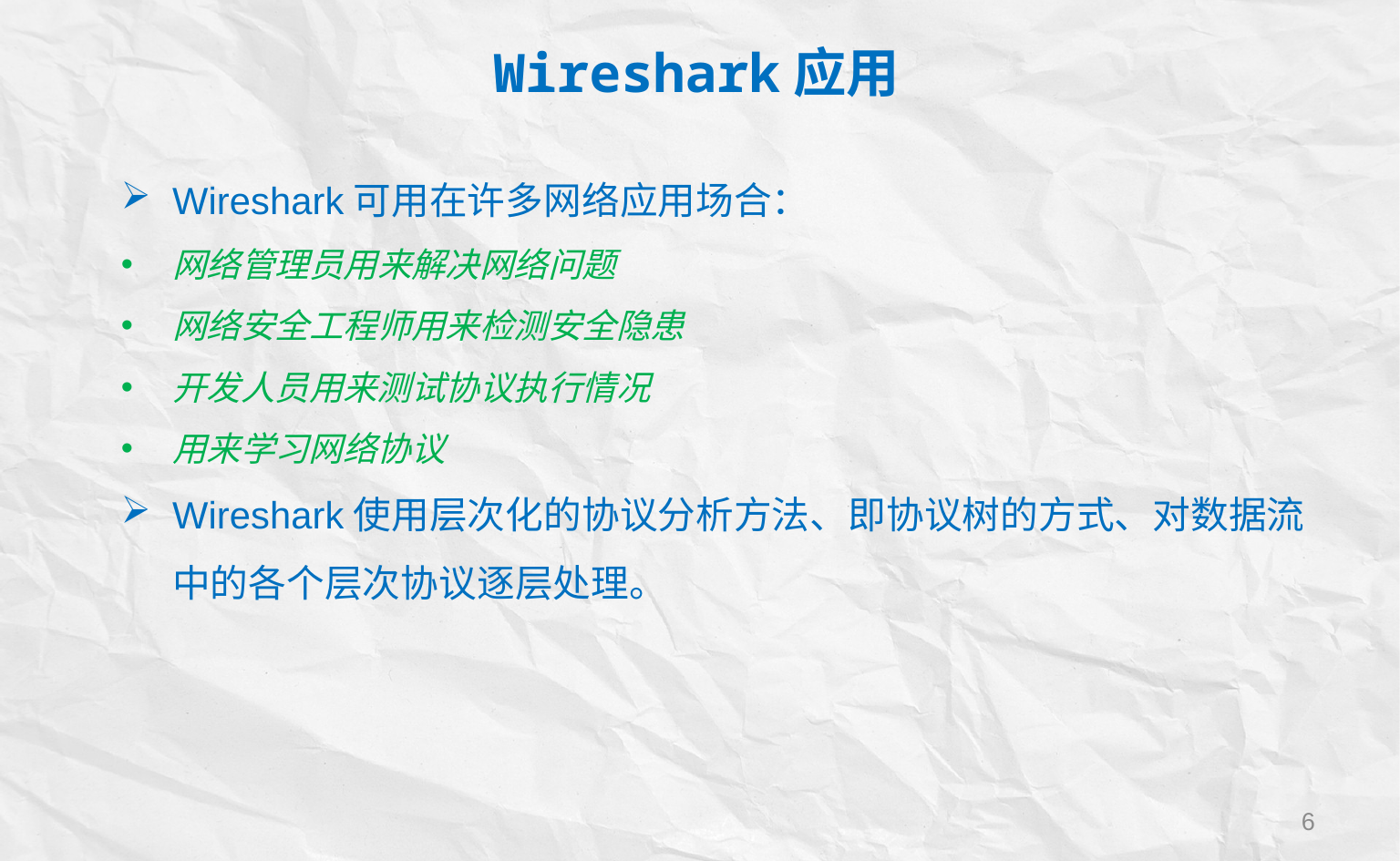

Wireshark应用
Wireshark可用在许多网络应用场合：
网络管理员用来解决网络问题
网络安全工程师用来检测安全隐患
开发人员用来测试协议执行情况
用来学习网络协议
Wireshark使用层次化的协议分析方法、即协议树的方式、对数据流中的各个层次协议逐层处理。

 6